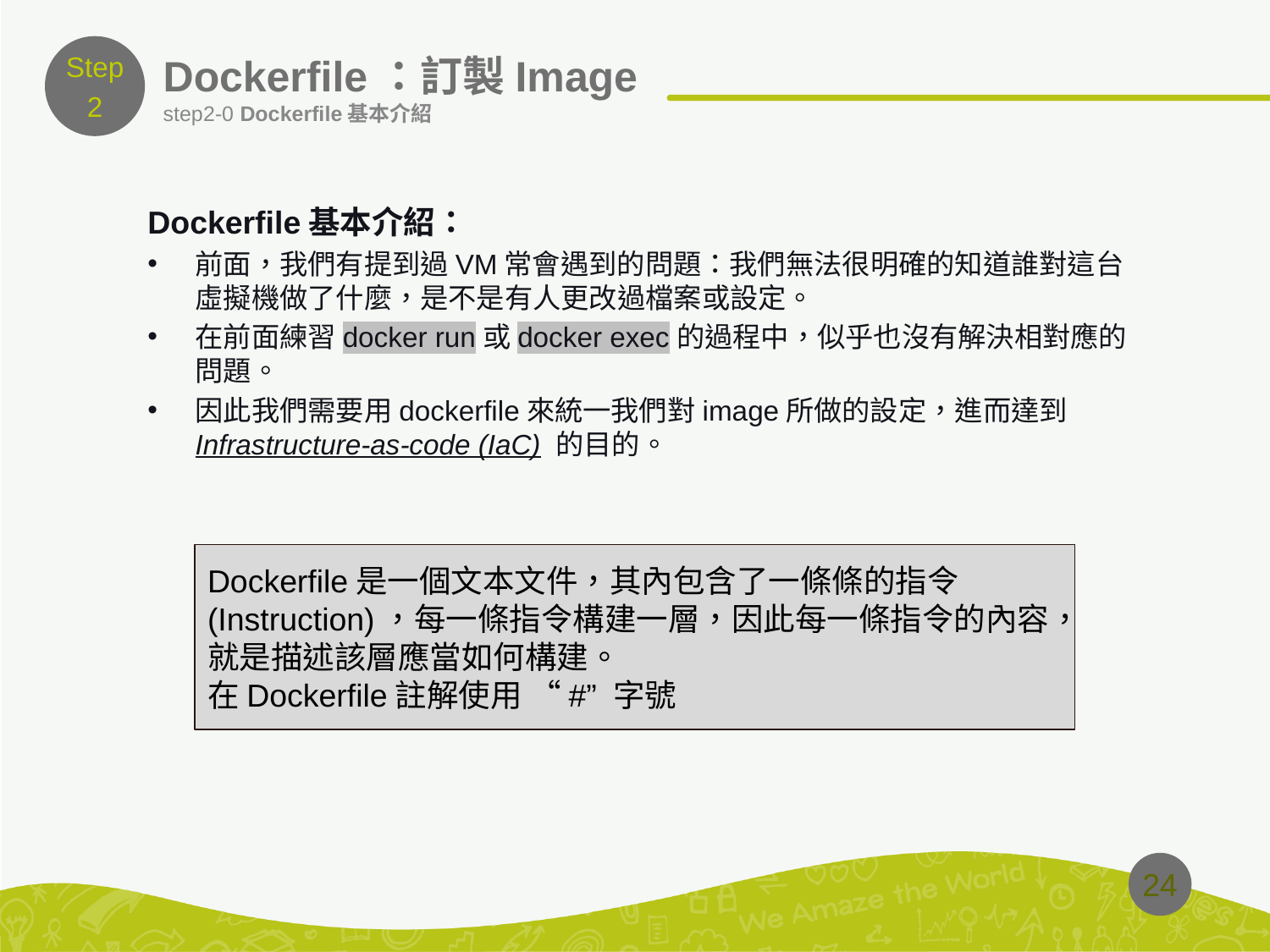

Step
2
# Dockerfile：訂製Image
step2-0 Dockerfile基本介紹
Dockerfile基本介紹：
前面，我們有提到過VM常會遇到的問題：我們無法很明確的知道誰對這台虛擬機做了什麼，是不是有人更改過檔案或設定。
在前面練習docker run或docker exec的過程中，似乎也沒有解決相對應的問題。
因此我們需要用dockerfile來統一我們對image所做的設定，進而達到Infrastructure-as-code (IaC) 的目的。

Dockerfile是一個文本文件，其內包含了一條條的指令(Instruction)，每一條指令構建一層，因此每一條指令的內容，就是描述該層應當如何構建。
在Dockerfile註解使用 “#” 字號
24